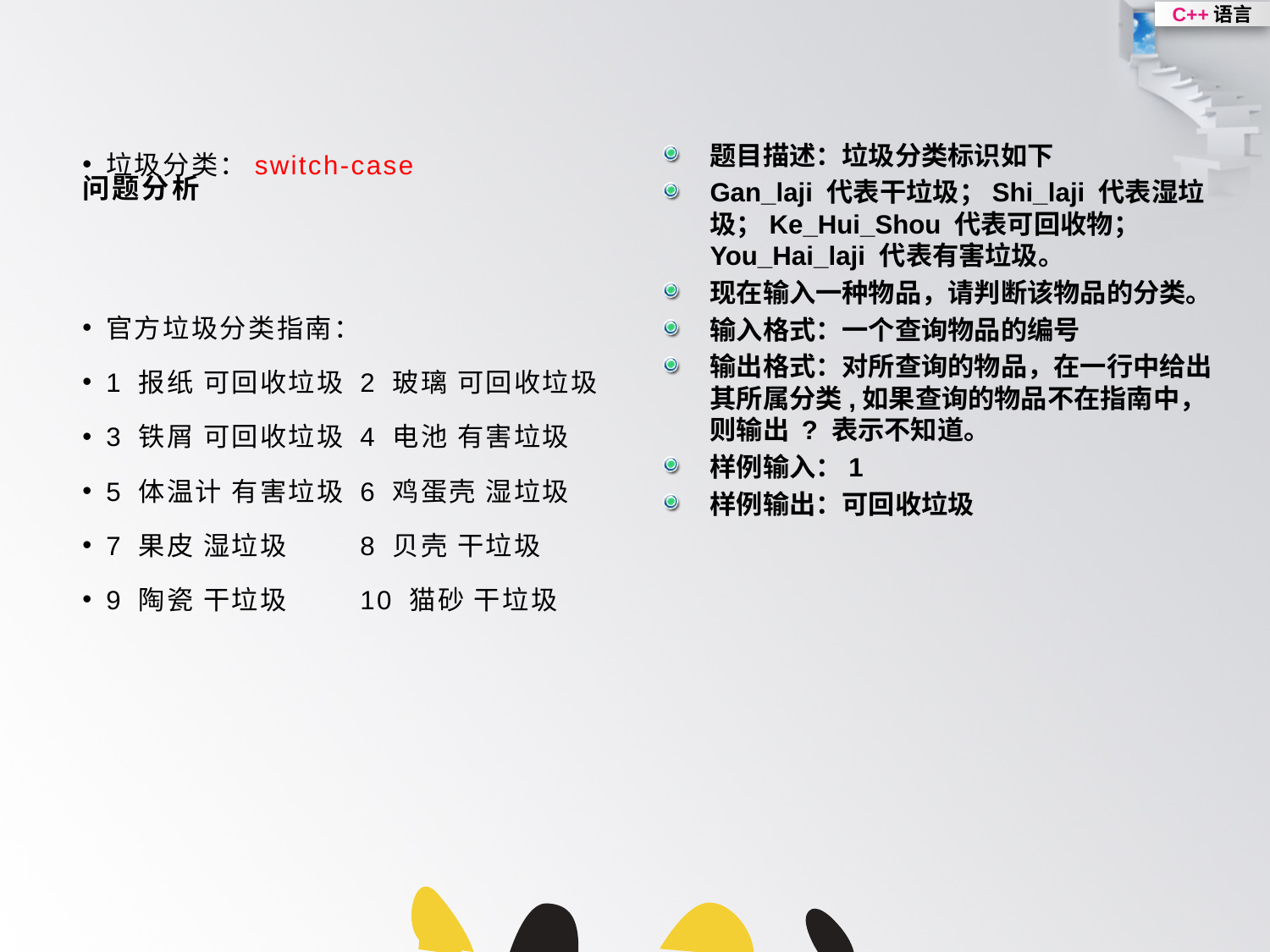

垃圾分类：switch-case

官方垃圾分类指南：
1 报纸 可回收垃圾 	2 玻璃 可回收垃圾
3 铁屑 可回收垃圾 	4 电池 有害垃圾
5 体温计 有害垃圾 	6 鸡蛋壳 湿垃圾
7 果皮 湿垃圾 	8 贝壳 干垃圾
9 陶瓷 干垃圾 	10 猫砂 干垃圾
题目描述：垃圾分类标识如下
Gan_laji 代表干垃圾；Shi_laji 代表湿垃圾；Ke_Hui_Shou 代表可回收物；You_Hai_laji 代表有害垃圾。
现在输入一种物品，请判断该物品的分类。
输入格式：一个查询物品的编号
输出格式：对所查询的物品，在一行中给出其所属分类,如果查询的物品不在指南中，则输出 ? 表示不知道。
样例输入：1
样例输出：可回收垃圾
# 问题分析